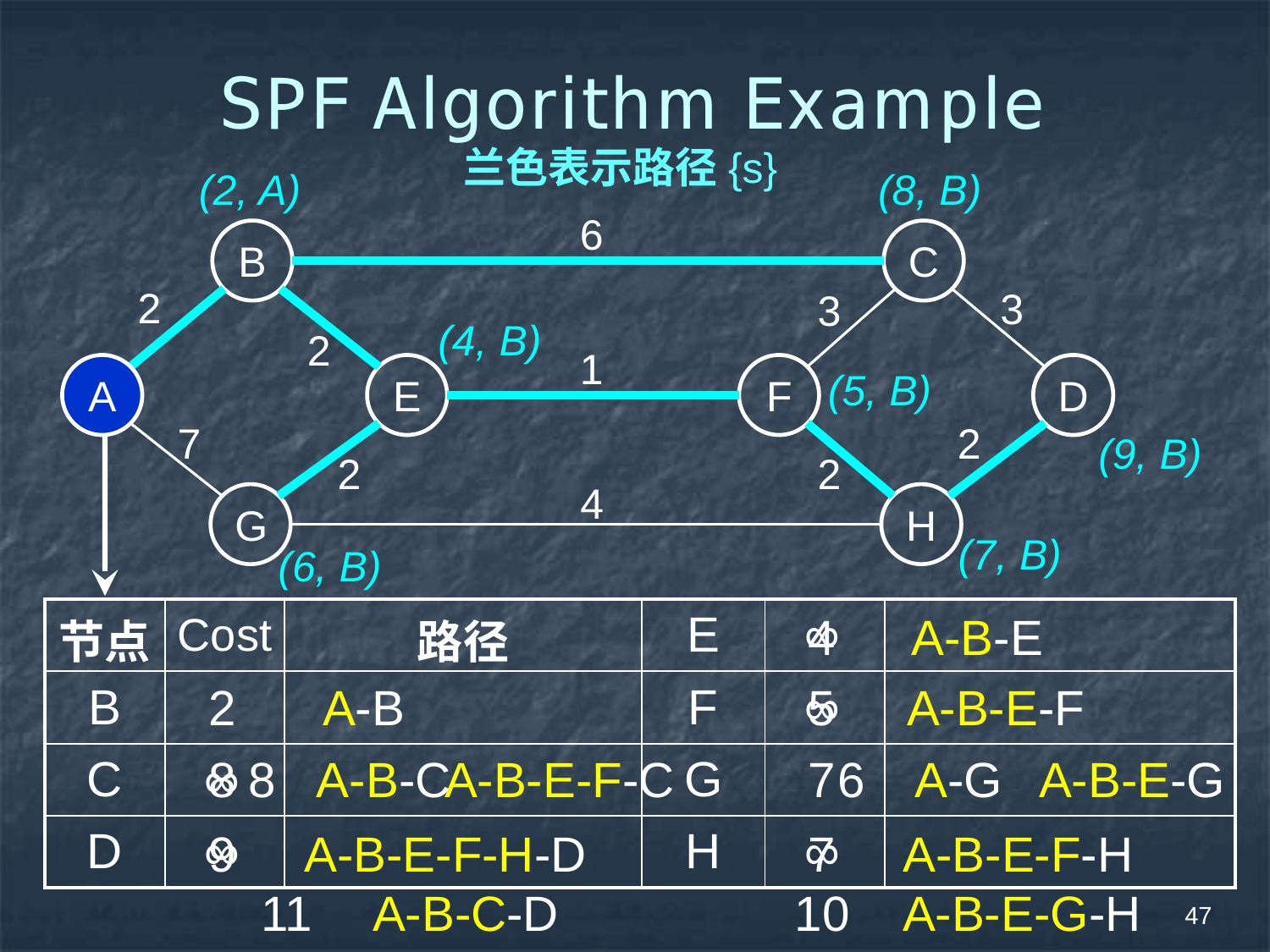

# SPF Algorithm Example
兰色表示路径{s}
(2, A)
(8, B)
6
B
C
2
3
3
(4, B)
2
1
A
E
F
D
(5, B)
7
2
(9, B)

2
2
4
G
H
(7, B)
(6, B)
∞
| 节点 | Cost | 路径 | E |  |  |
| --- | --- | --- | --- | --- | --- |
| B |  |  | F |  |  |
| C |  |  | G |  |  |
| D |  |  | H |  |  |
4
A-B-E
∞
2
A-B
5
A-B-E-F
∞
8
8
A-B-C
A-B-E-F-C
7
6
A-G
A-B-E-G
∞
∞
9
A-B-E-F-H-D
7
A-B-E-F-H
11
A-B-C-D
10
A-B-E-G-H
47